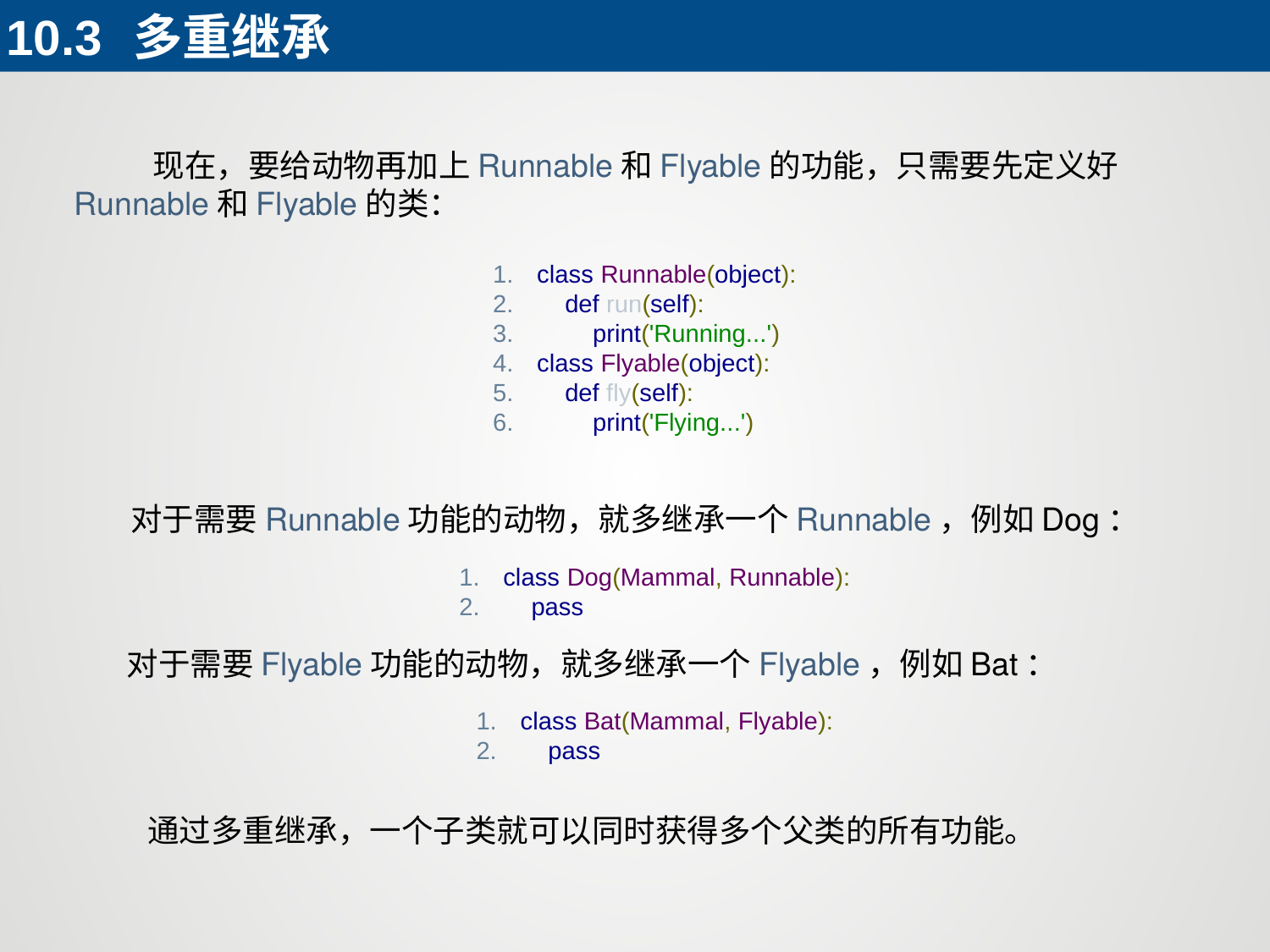

10.3	多重继承
        现在，要给动物再加上Runnable和Flyable的功能，只需要先定义好Runnable和Flyable的类：
class Runnable(object):
    def run(self):
        print('Running...')
class Flyable(object):
    def fly(self):
        print('Flying...')
对于需要Runnable功能的动物，就多继承一个Runnable，例如Dog：
class Dog(Mammal, Runnable):
    pass
对于需要Flyable功能的动物，就多继承一个Flyable，例如Bat：
class Bat(Mammal, Flyable):
    pass
通过多重继承，一个子类就可以同时获得多个父类的所有功能。